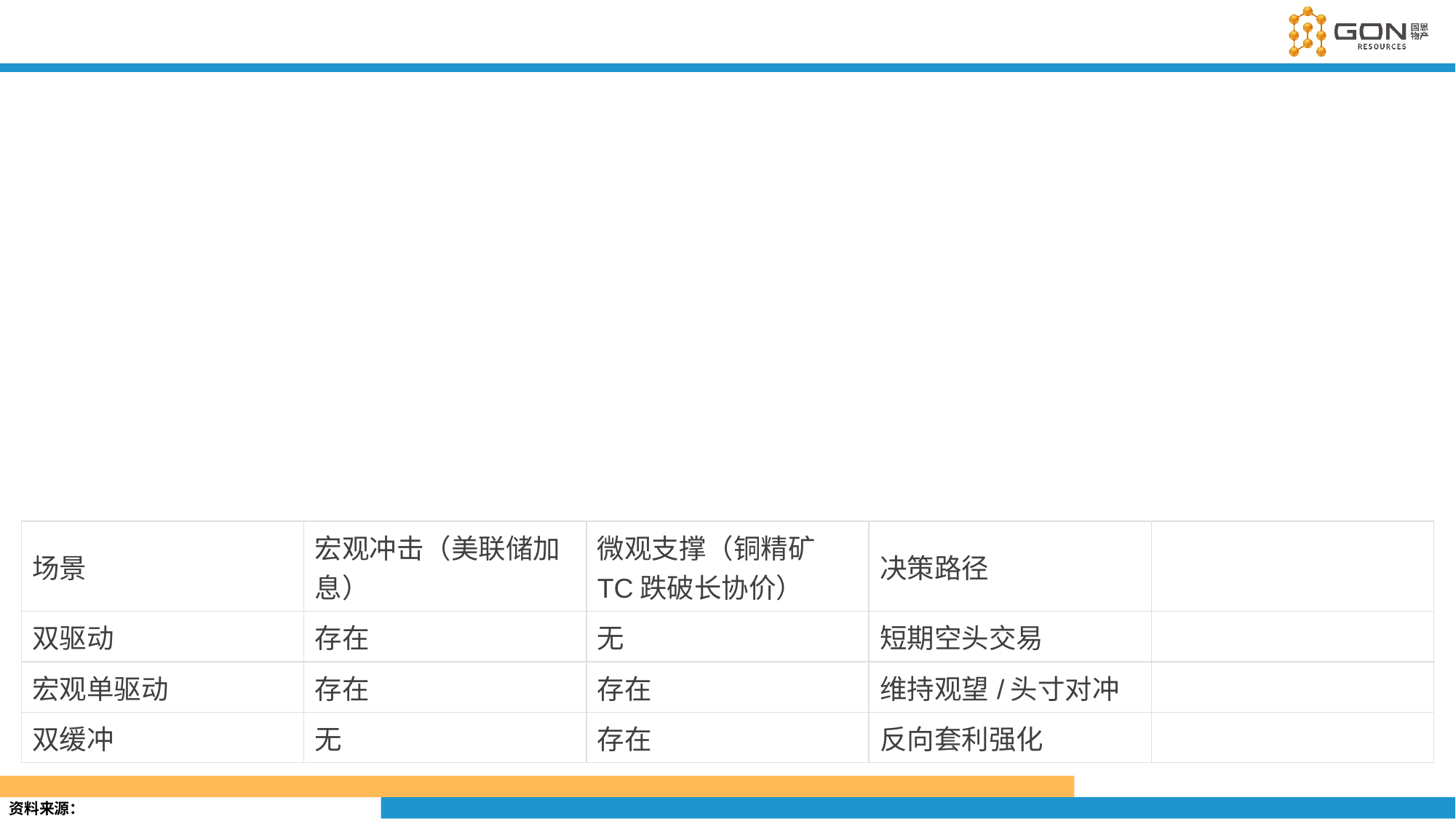

#
| 场景 | 宏观冲击（美联储加息） | 微观支撑（铜精矿TC跌破长协价） | 决策路径 |  |
| --- | --- | --- | --- | --- |
| 双驱动 | 存在 | 无 | 短期空头交易 |  |
| 宏观单驱动 | 存在 | 存在 | 维持观望/头寸对冲 |  |
| 双缓冲 | 无 | 存在 | 反向套利强化 |  |